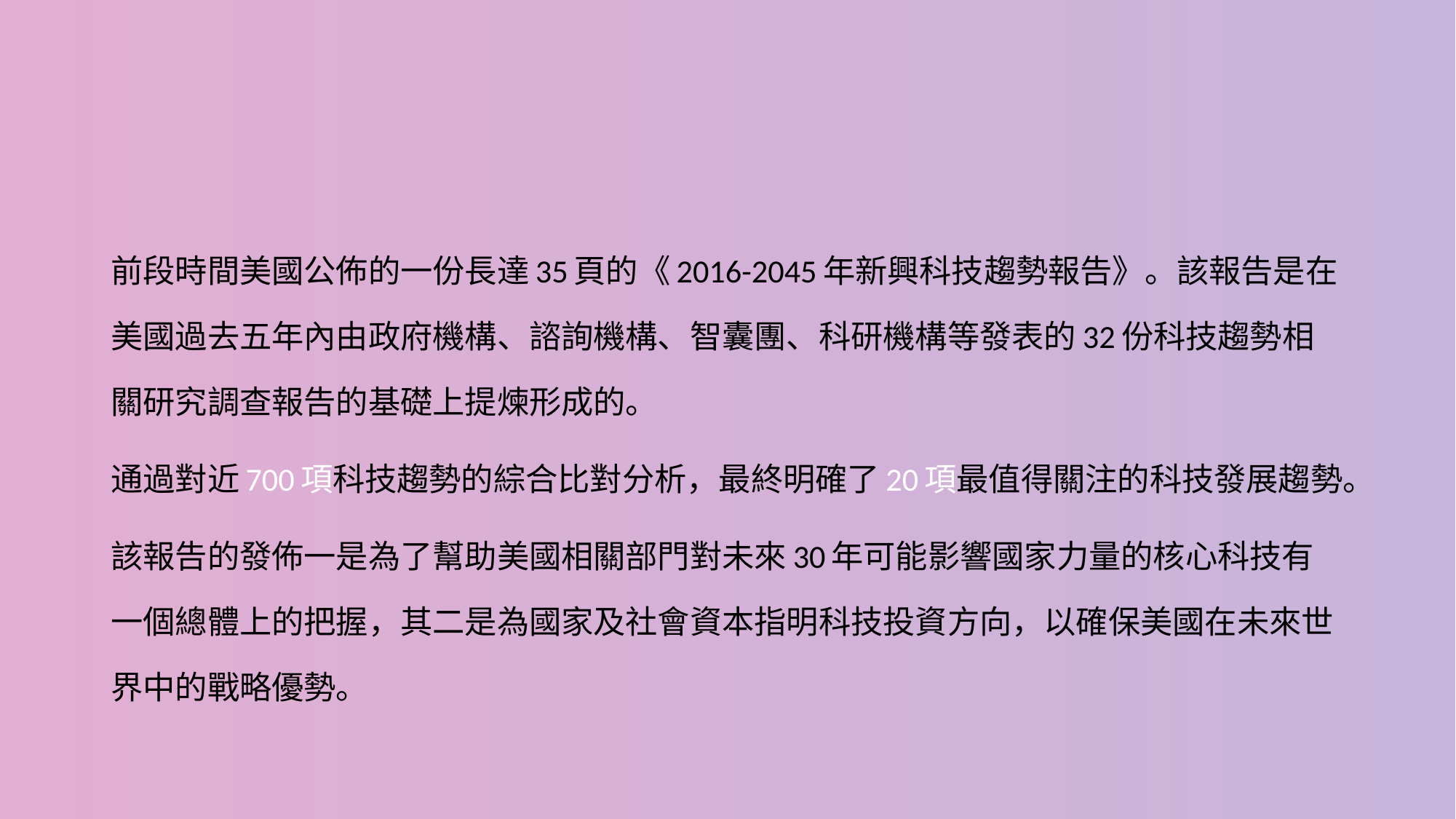

#
前段時間美國公佈的一份長達35頁的《2016-2045年新興科技趨勢報告》。該報告是在美國過去五年內由政府機構、諮詢機構、智囊團、科研機構等發表的32份科技趨勢相關研究調查報告的基礎上提煉形成的。
通過對近700項科技趨勢的綜合比對分析，最終明確了20項最值得關注的科技發展趨勢。
該報告的發佈一是為了幫助美國相關部門對未來30年可能影響國家力量的核心科技有一個總體上的把握，其二是為國家及社會資本指明科技投資方向，以確保美國在未來世界中的戰略優勢。